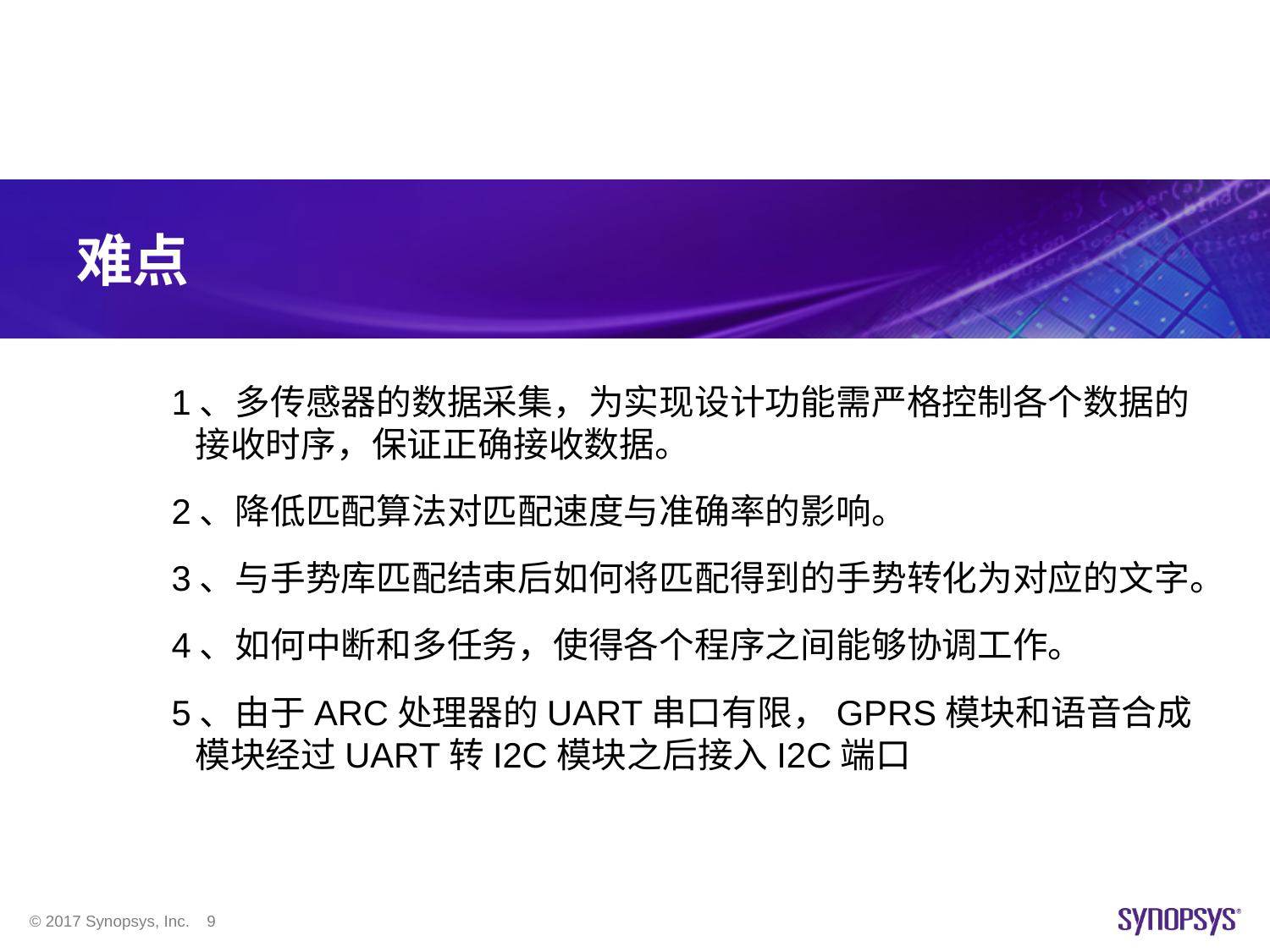

# 难点
1、多传感器的数据采集，为实现设计功能需严格控制各个数据的接收时序，保证正确接收数据。
2、降低匹配算法对匹配速度与准确率的影响。
3、与手势库匹配结束后如何将匹配得到的手势转化为对应的文字。
4、如何中断和多任务，使得各个程序之间能够协调工作。
5、由于ARC处理器的UART串口有限，GPRS模块和语音合成模块经过UART转I2C模块之后接入I2C端口